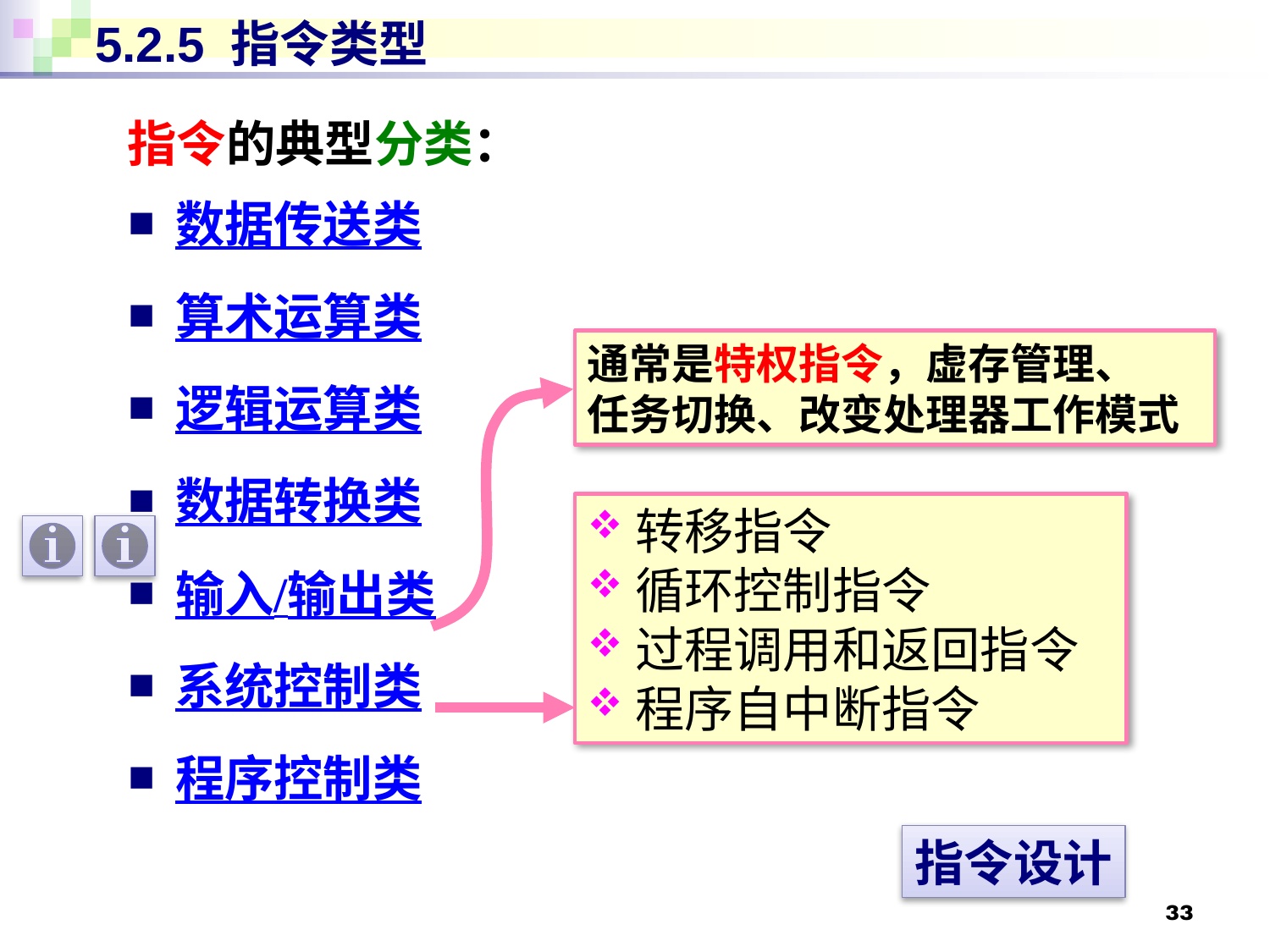

# 5.2.5 指令类型
指令的典型分类：
数据传送类
算术运算类
逻辑运算类
数据转换类
输入/输出类
系统控制类
程序控制类
通常是特权指令，虚存管理、
任务切换、改变处理器工作模式

转移指令
循环控制指令
过程调用和返回指令
程序自中断指令

指令设计
33